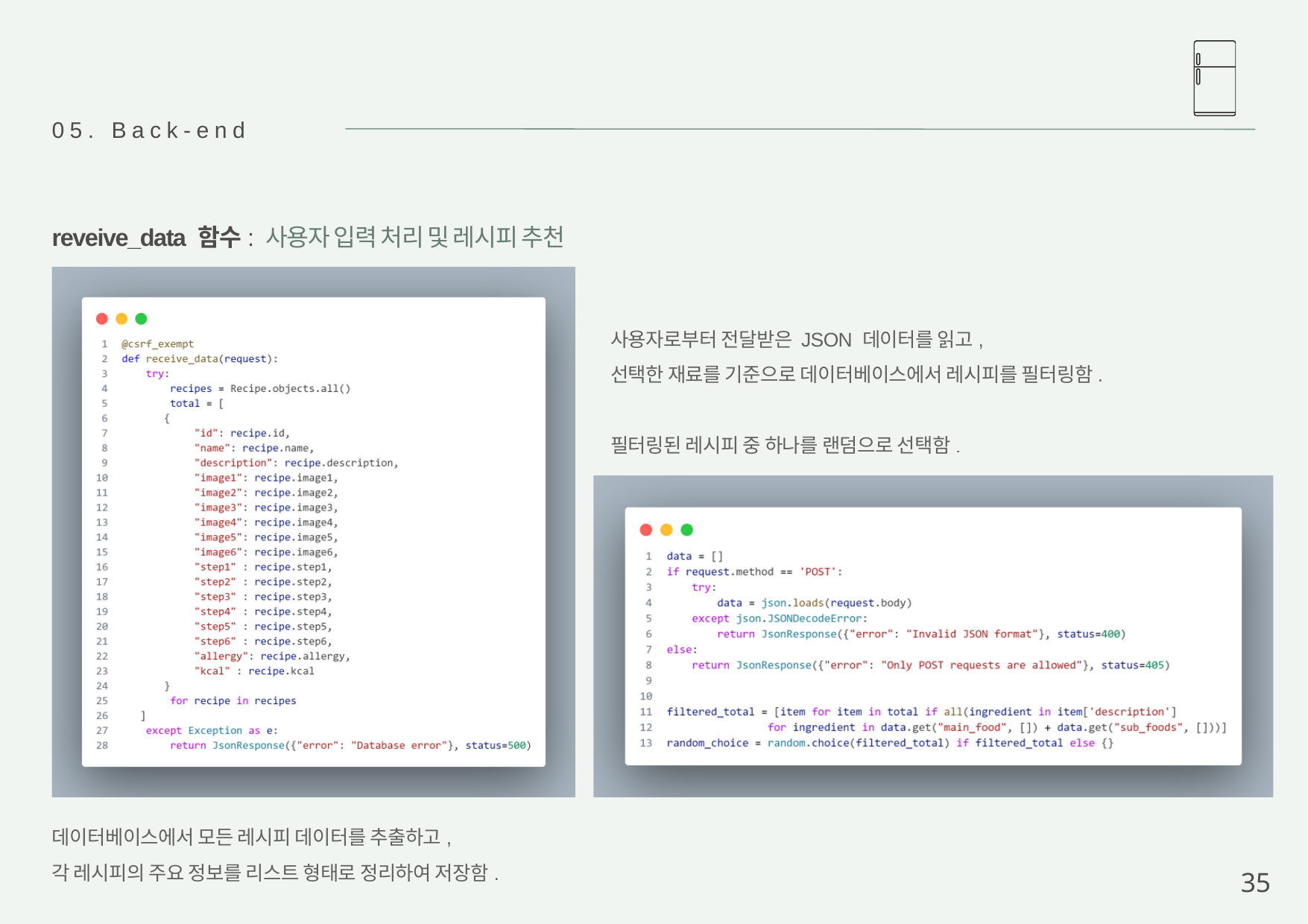

05. Back-end

reveive_data 함수: 사용자 입력 처리 및 레시피 추천

사용자로부터 전달받은 JSON 데이터를 읽고,
선택한 재료를 기준으로 데이터베이스에서 레시피를 필터링함.

필터링된 레시피 중 하나를 랜덤으로 선택함.

데이터베이스에서 모든 레시피 데이터를 추출하고,
각 레시피의 주요 정보를 리스트 형태로 정리하여 저장함.
35